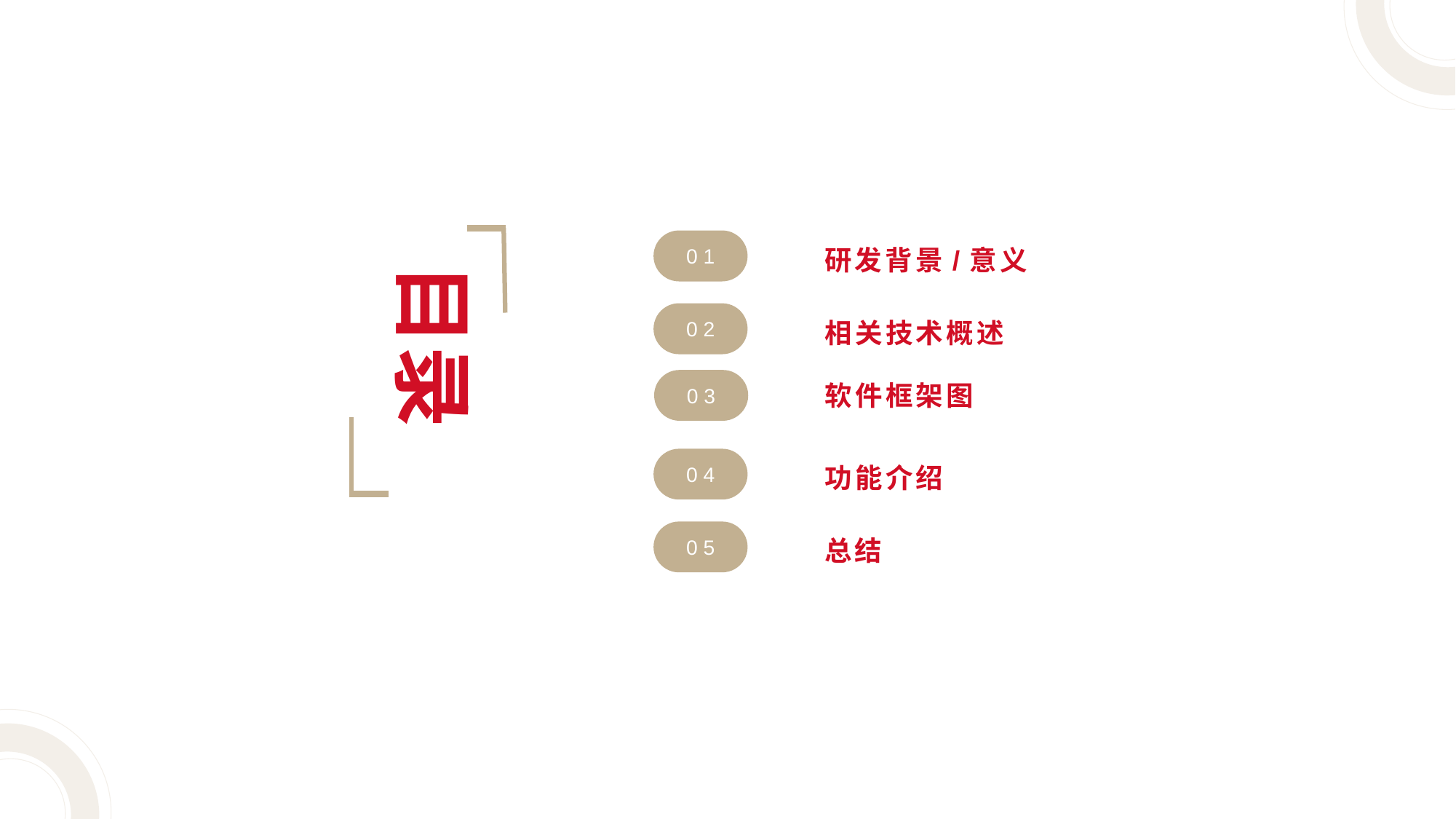

0 1
  研发背景/意义
目录
0 2
  相关技术概述
0 3
  软件框架图

0 4
  功能介绍
0 5
  总结